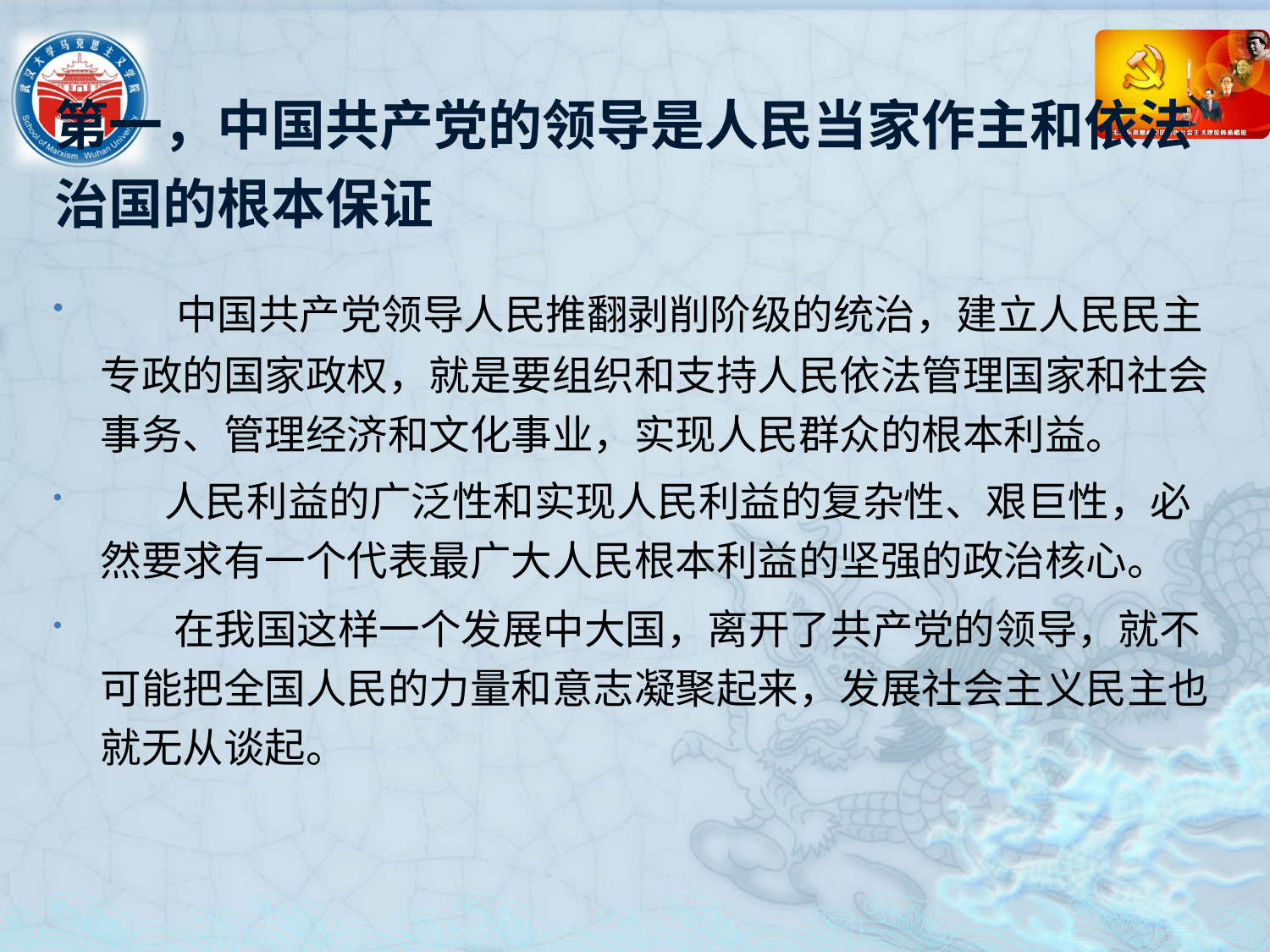

# 第一，中国共产党的领导是人民当家作主和依法治国的根本保证
      中国共产党领导人民推翻剥削阶级的统治，建立人民民主专政的国家政权，就是要组织和支持人民依法管理国家和社会事务、管理经济和文化事业，实现人民群众的根本利益。
      人民利益的广泛性和实现人民利益的复杂性、艰巨性，必然要求有一个代表最广大人民根本利益的坚强的政治核心。
       在我国这样一个发展中大国，离开了共产党的领导，就不可能把全国人民的力量和意志凝聚起来，发展社会主义民主也就无从谈起。